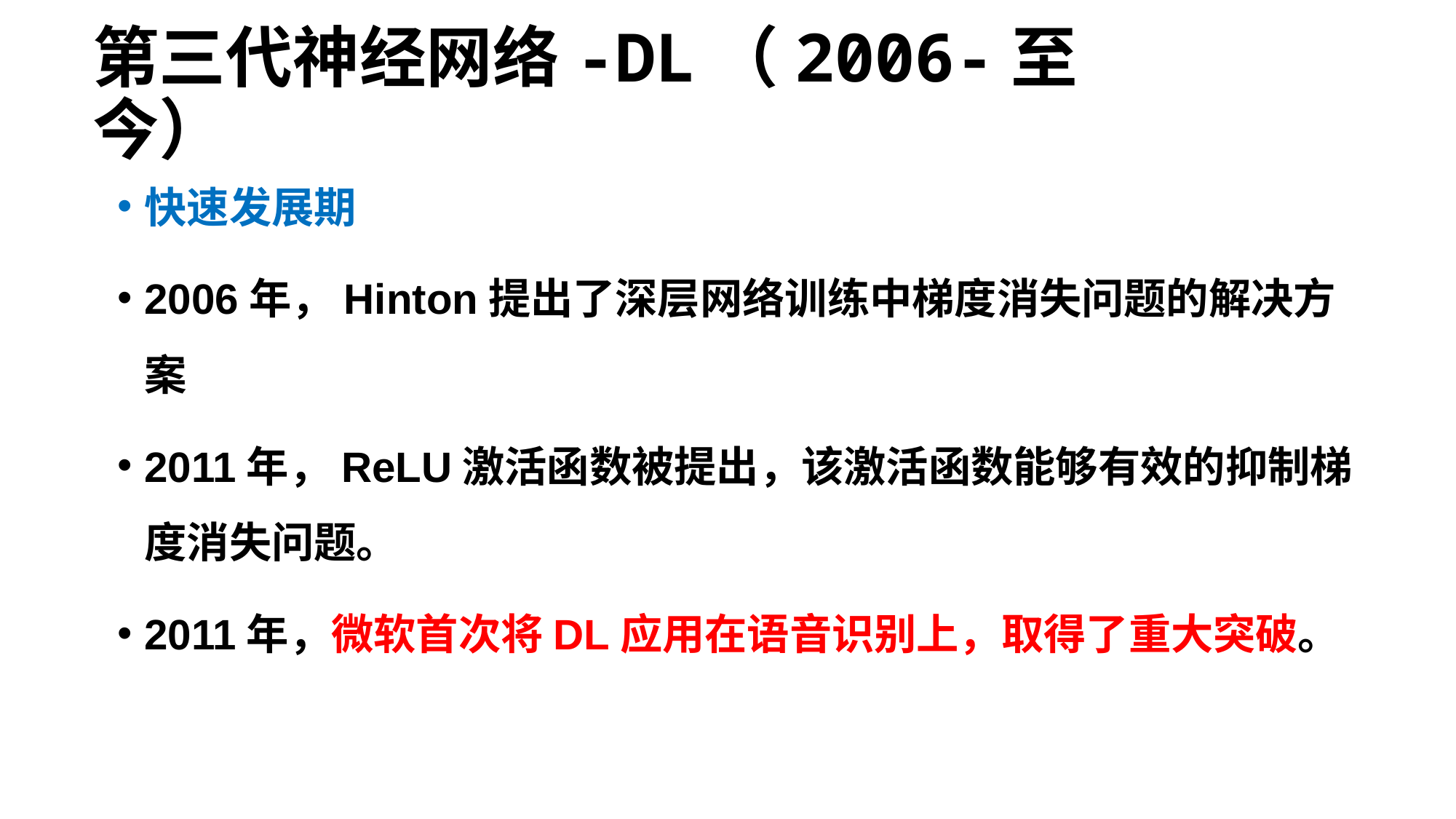

第三代神经网络-DL（2006-至今）
快速发展期
2006年，Hinton提出了深层网络训练中梯度消失问题的解决方案
2011年，ReLU激活函数被提出，该激活函数能够有效的抑制梯度消失问题。
2011年，微软首次将DL应用在语音识别上，取得了重大突破。